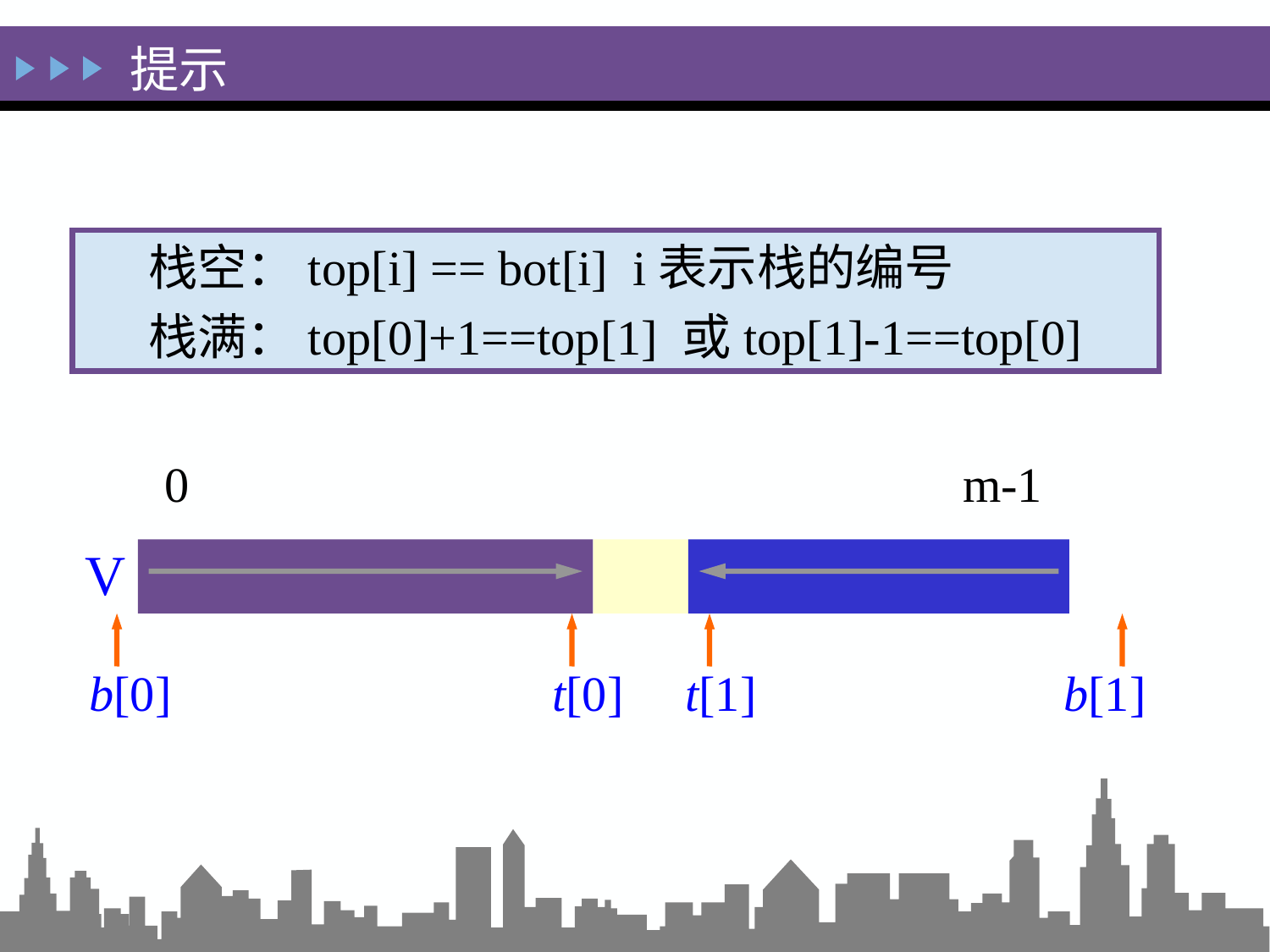

# 提示
栈空：top[i] == bot[i]  i表示栈的编号
栈满：top[0]+1==top[1] 或top[1]-1==top[0]
0                                                               m-1
V

b[0]                               t[0]     t[1]                         b[1]